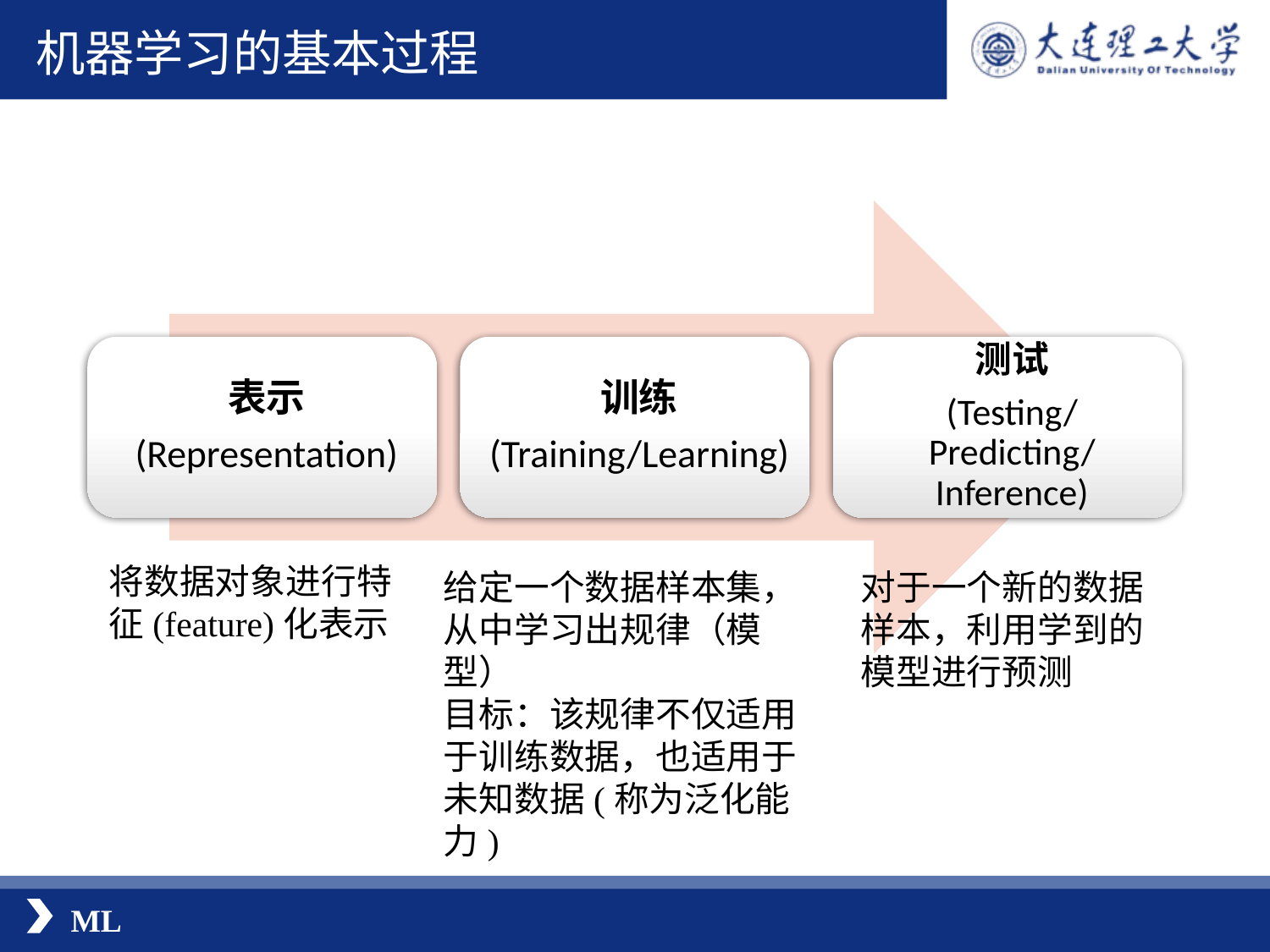

机器学习的基本过程
表示
(Representation)
训练
(Training/Learning)
测试
(Testing/Predicting/Inference)
将数据对象进行特征(feature)化表示

给定一个数据样本集，从中学习出规律（模型）
目标：该规律不仅适用于训练数据，也适用于未知数据(称为泛化能力)
对于一个新的数据样本，利用学到的模型进行预测
ML